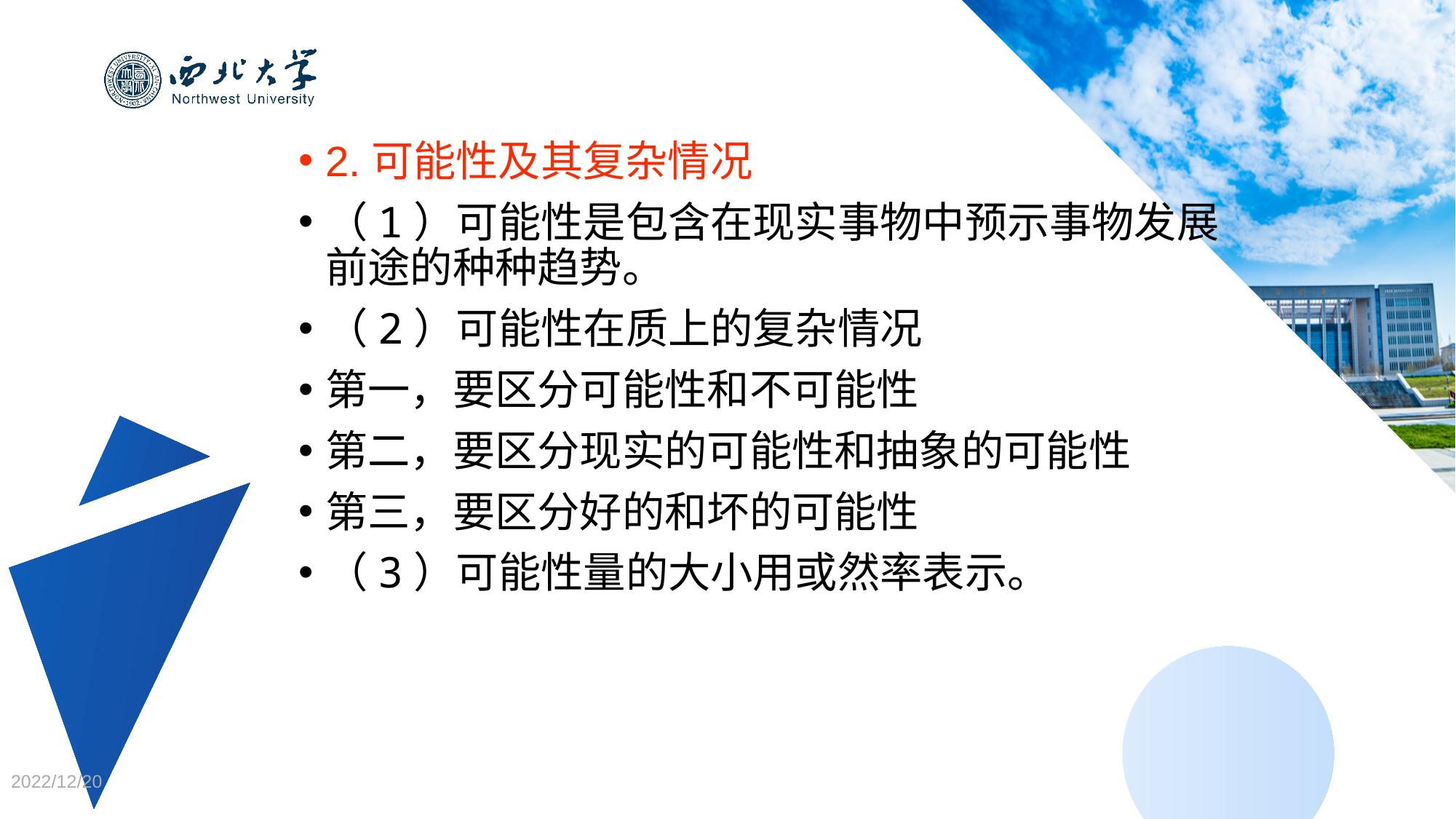

2.可能性及其复杂情况
（1）可能性是包含在现实事物中预示事物发展前途的种种趋势。
（2）可能性在质上的复杂情况
第一，要区分可能性和不可能性
第二，要区分现实的可能性和抽象的可能性
第三，要区分好的和坏的可能性
（3）可能性量的大小用或然率表示。
2022/12/20